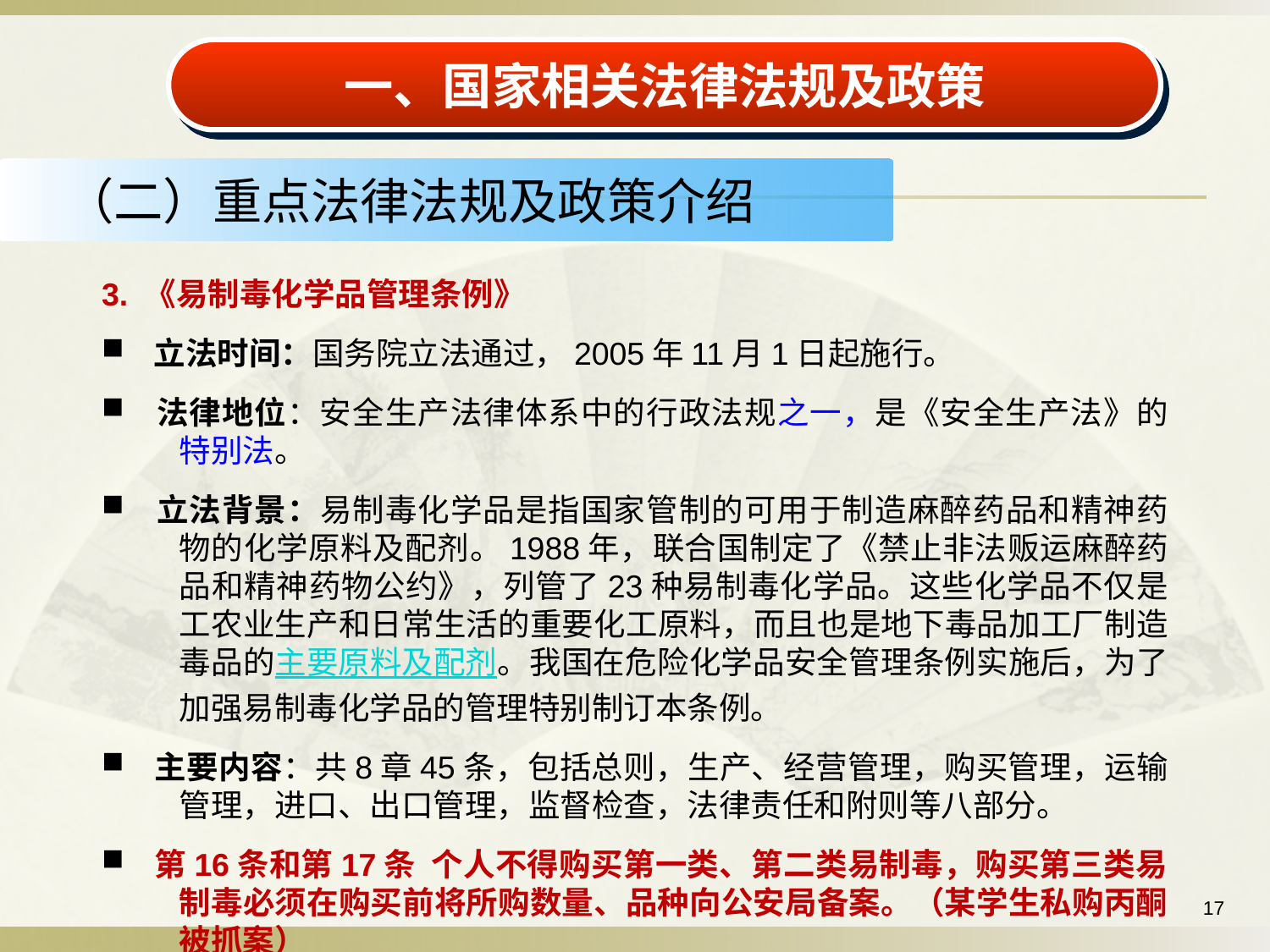

一、国家相关法律法规及政策
（二）重点法律法规及政策介绍
3. 《易制毒化学品管理条例》
  立法时间：国务院立法通过，2005年11月1日起施行。
  法律地位：安全生产法律体系中的行政法规之一，是《安全生产法》的特别法。
  立法背景：易制毒化学品是指国家管制的可用于制造麻醉药品和精神药物的化学原料及配剂。1988年，联合国制定了《禁止非法贩运麻醉药品和精神药物公约》，列管了23种易制毒化学品。这些化学品不仅是工农业生产和日常生活的重要化工原料，而且也是地下毒品加工厂制造毒品的主要原料及配剂。我国在危险化学品安全管理条例实施后，为了加强易制毒化学品的管理特别制订本条例。
  主要内容：共8章45条，包括总则，生产、经营管理，购买管理，运输管理，进口、出口管理，监督检查，法律责任和附则等八部分。
  第16条和第17条  个人不得购买第一类、第二类易制毒，购买第三类易制毒必须在购买前将所购数量、品种向公安局备案。（某学生私购丙酮被抓案）
17